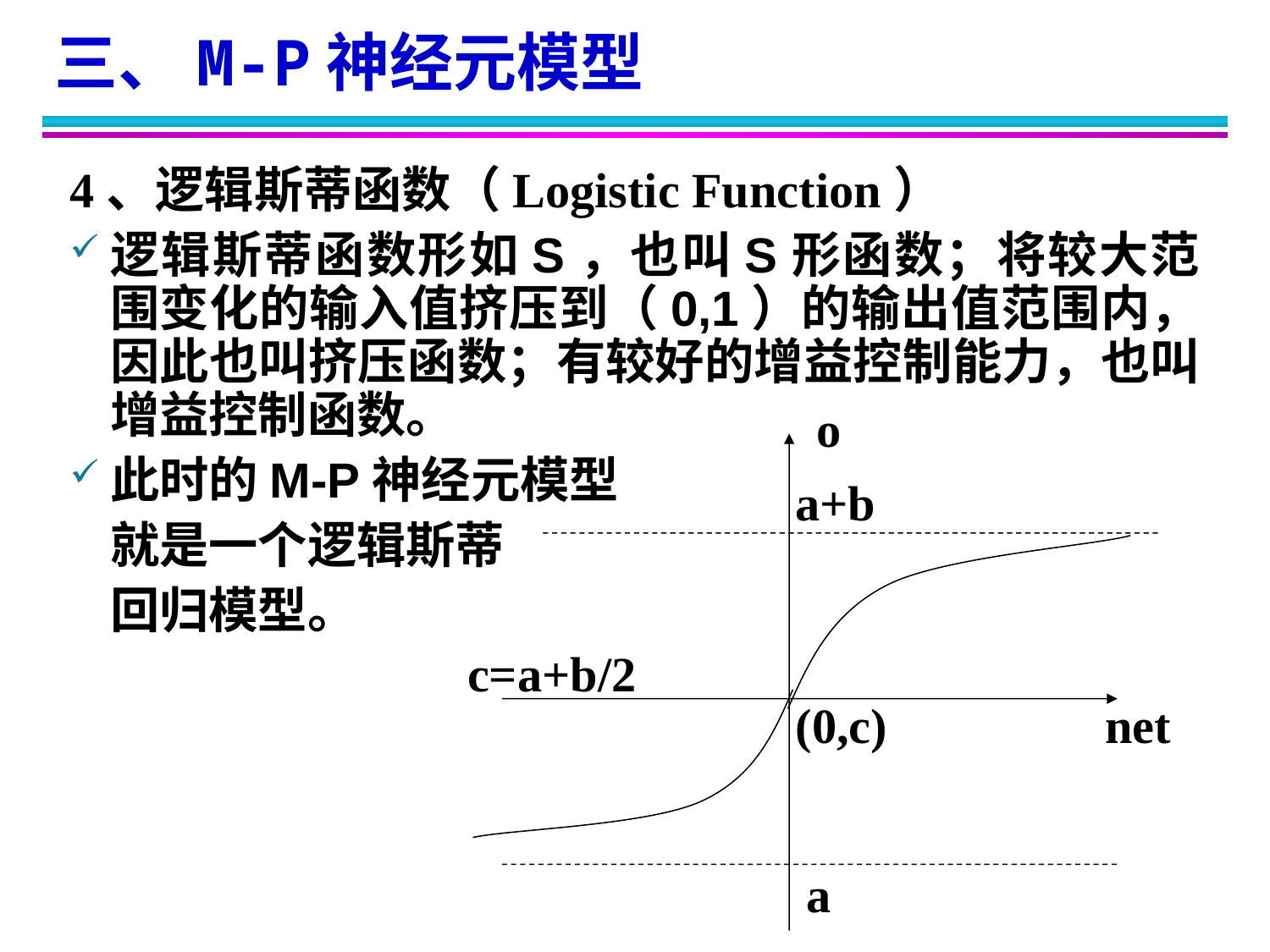

三、M-P神经元模型
4、逻辑斯蒂函数（Logistic Function）
逻辑斯蒂函数形如S，也叫S形函数；将较大范围变化的输入值挤压到（0,1）的输出值范围内，因此也叫挤压函数；有较好的增益控制能力，也叫增益控制函数。
此时的M-P神经元模型
	就是一个逻辑斯蒂
	回归模型。
o

a+b
c=a+b/2
(0,c)
net
a